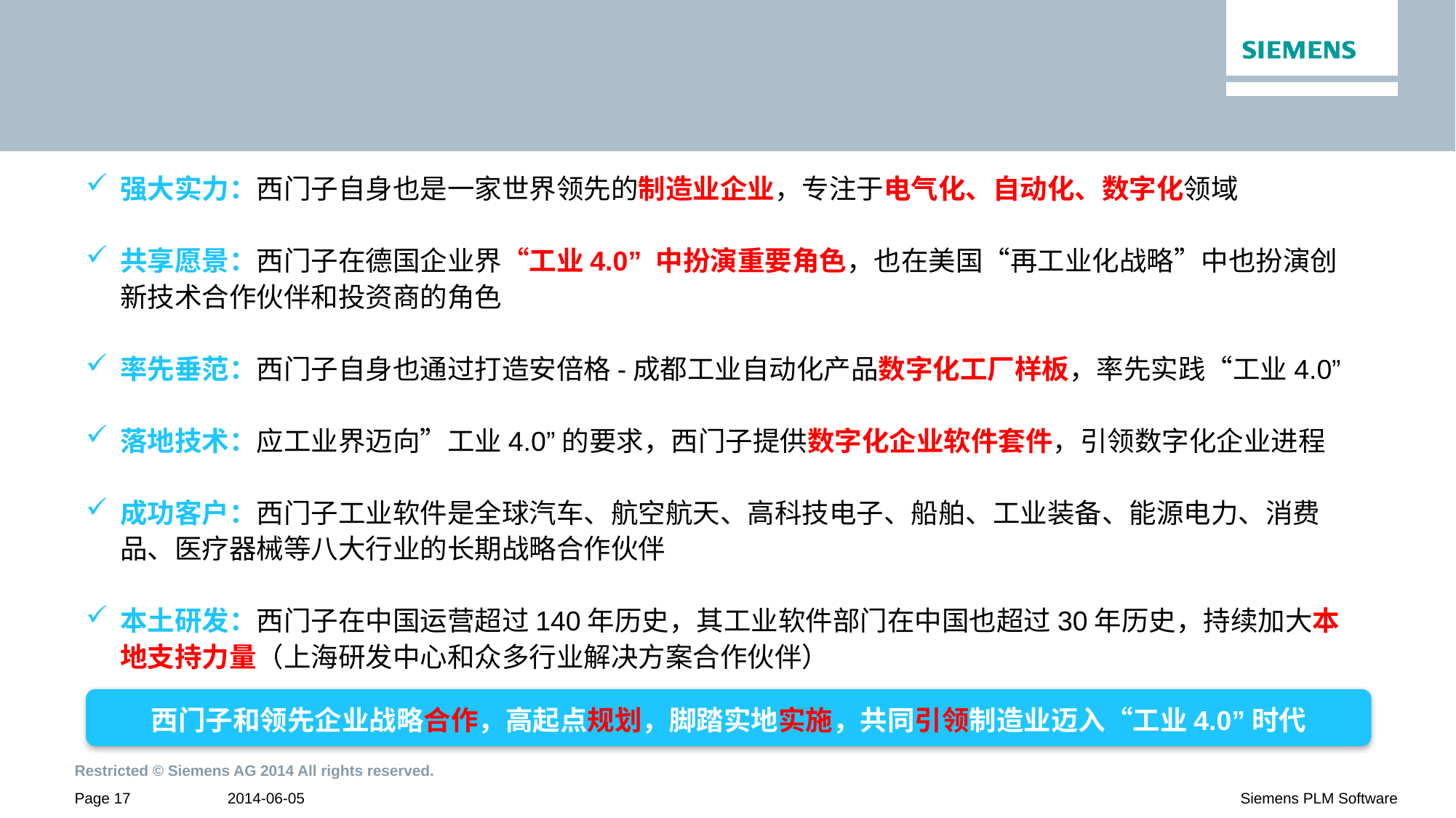

强大实力：西门子自身也是一家世界领先的制造业企业，专注于电气化、自动化、数字化领域

共享愿景：西门子在德国企业界“工业4.0” 中扮演重要角色，也在美国“再工业化战略”中也扮演创新技术合作伙伴和投资商的角色

率先垂范：西门子自身也通过打造安倍格-成都工业自动化产品数字化工厂样板，率先实践“工业4.0”

落地技术：应工业界迈向”工业4.0”的要求，西门子提供数字化企业软件套件，引领数字化企业进程

成功客户：西门子工业软件是全球汽车、航空航天、高科技电子、船舶、工业装备、能源电力、消费品、医疗器械等八大行业的长期战略合作伙伴

本土研发：西门子在中国运营超过140年历史，其工业软件部门在中国也超过30年历史，持续加大本地支持力量（上海研发中心和众多行业解决方案合作伙伴）
西门子和领先企业战略合作，高起点规划，脚踏实地实施，共同引领制造业迈入“工业4.0”时代